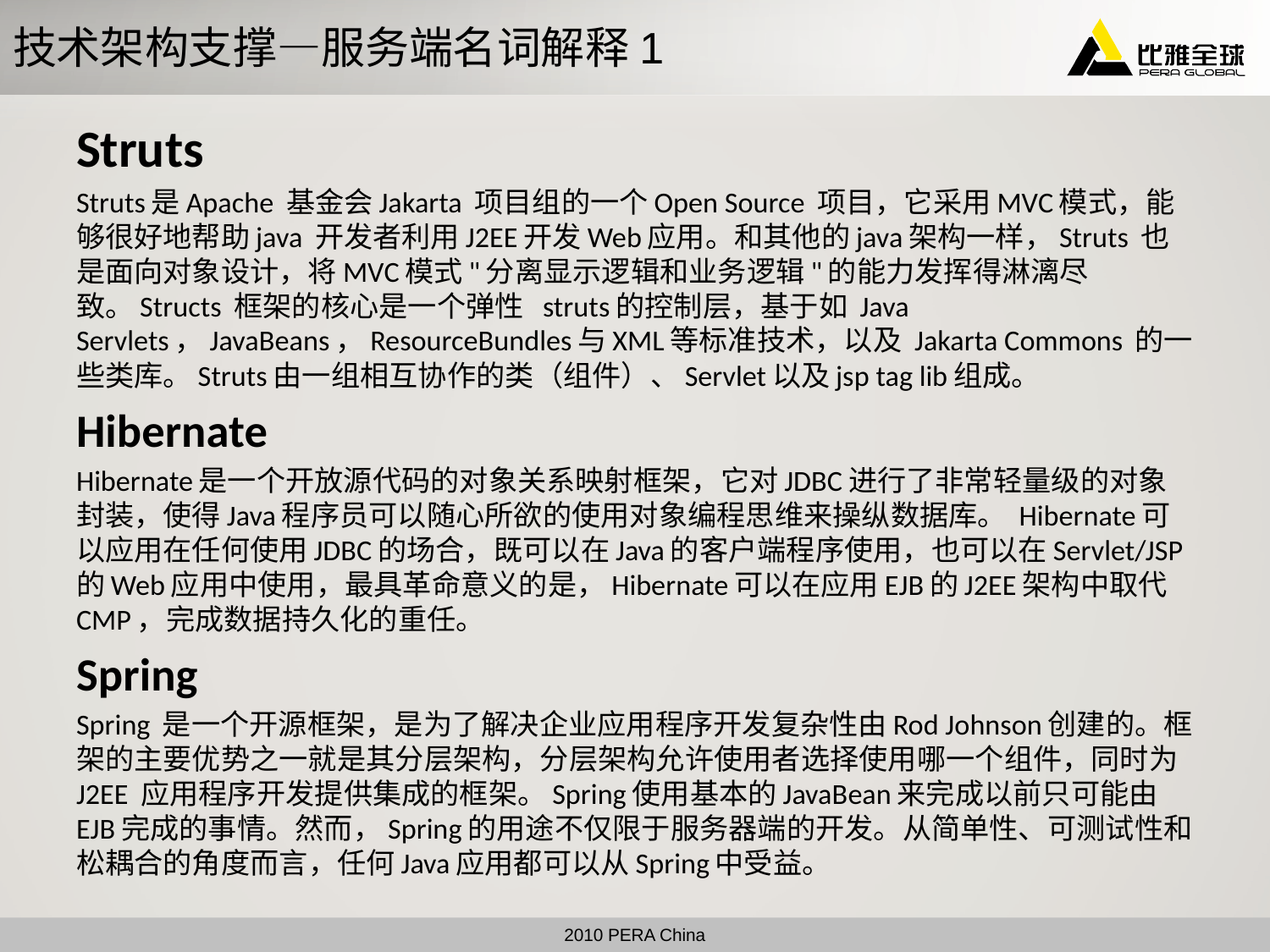

# 技术架构支撑—服务端名词解释1
Struts
Struts是Apache 基金会Jakarta 项目组的一个Open Source 项目，它采用MVC模式，能够很好地帮助java 开发者利用J2EE开发Web应用。和其他的java架构一样，Struts 也是面向对象设计，将MVC模式"分离显示逻辑和业务逻辑"的能力发挥得淋漓尽致。Structs 框架的核心是一个弹性  struts的控制层，基于如 Java Servlets，JavaBeans，ResourceBundles与XML等标准技术，以及 Jakarta Commons 的一些类库。Struts由一组相互协作的类（组件）、Servlet以及jsp tag lib组成。
Hibernate
Hibernate是一个开放源代码的对象关系映射框架，它对JDBC进行了非常轻量级的对象封装，使得Java程序员可以随心所欲的使用对象编程思维来操纵数据库。 Hibernate可以应用在任何使用JDBC的场合，既可以在Java的客户端程序使用，也可以在Servlet/JSP的Web应用中使用，最具革命意义的是，Hibernate可以在应用EJB的J2EE架构中取代CMP，完成数据持久化的重任。
Spring
Spring 是一个开源框架，是为了解决企业应用程序开发复杂性由Rod Johnson创建的。框架的主要优势之一就是其分层架构，分层架构允许使用者选择使用哪一个组件，同时为 J2EE 应用程序开发提供集成的框架。Spring使用基本的JavaBean来完成以前只可能由EJB完成的事情。然而，Spring的用途不仅限于服务器端的开发。从简单性、可测试性和松耦合的角度而言，任何Java应用都可以从Spring中受益。